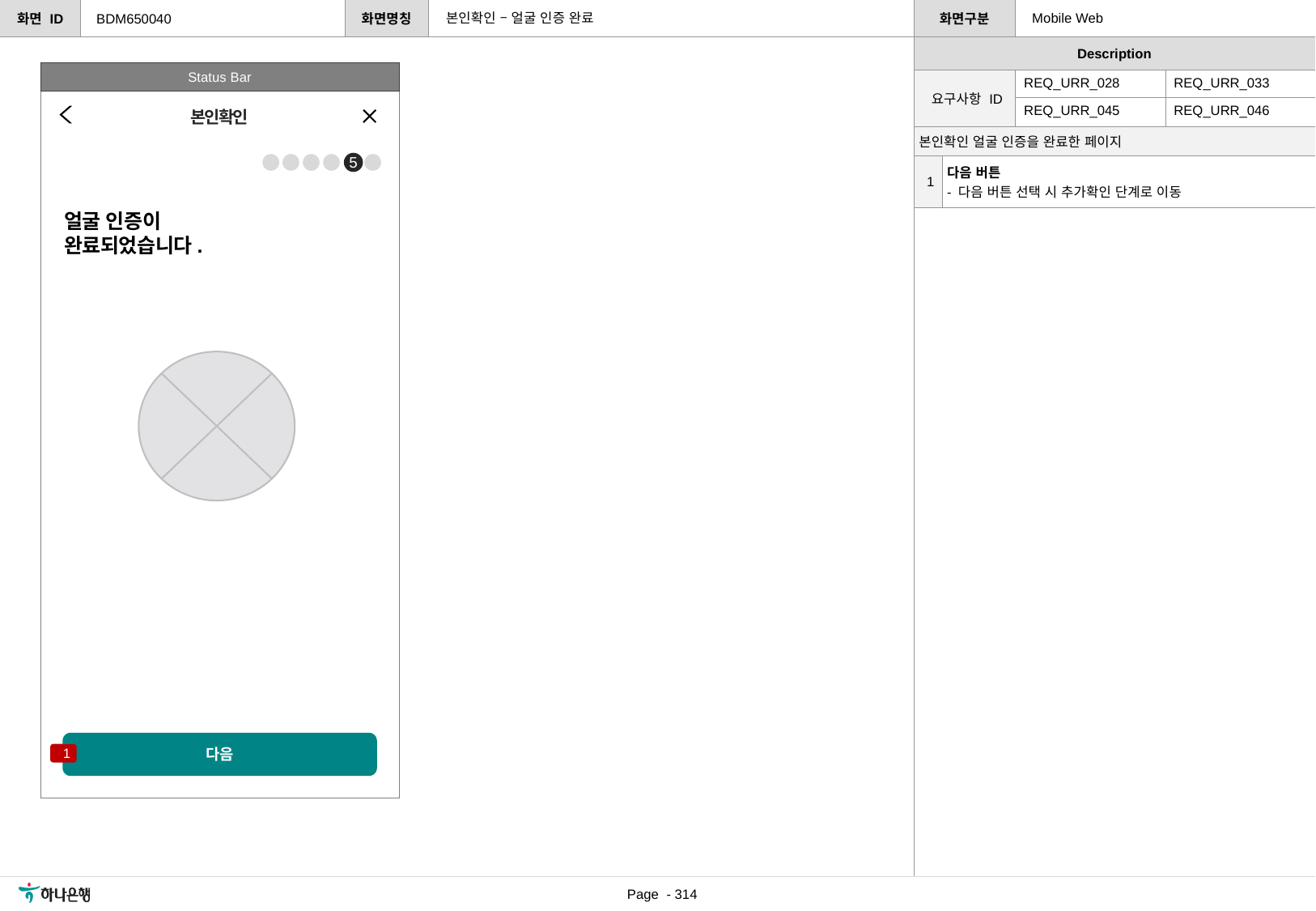

본인확인 – 얼굴 인증 완료
Mobile Web
BDM650040
Status Bar

| 요구사항 ID | REQ\_URR\_028 | REQ\_URR\_033 |
| --- | --- | --- |
|  | REQ\_URR\_045 | REQ\_URR\_046 |

본인확인

| 본인확인 얼굴 인증을 완료한 페이지 |  |
| --- | --- |
| 1 | 다음 버튼 - 다음 버튼 선택 시 추가확인 단계로 이동 |
5

얼굴 인증이
완료되었습니다.

다음
1